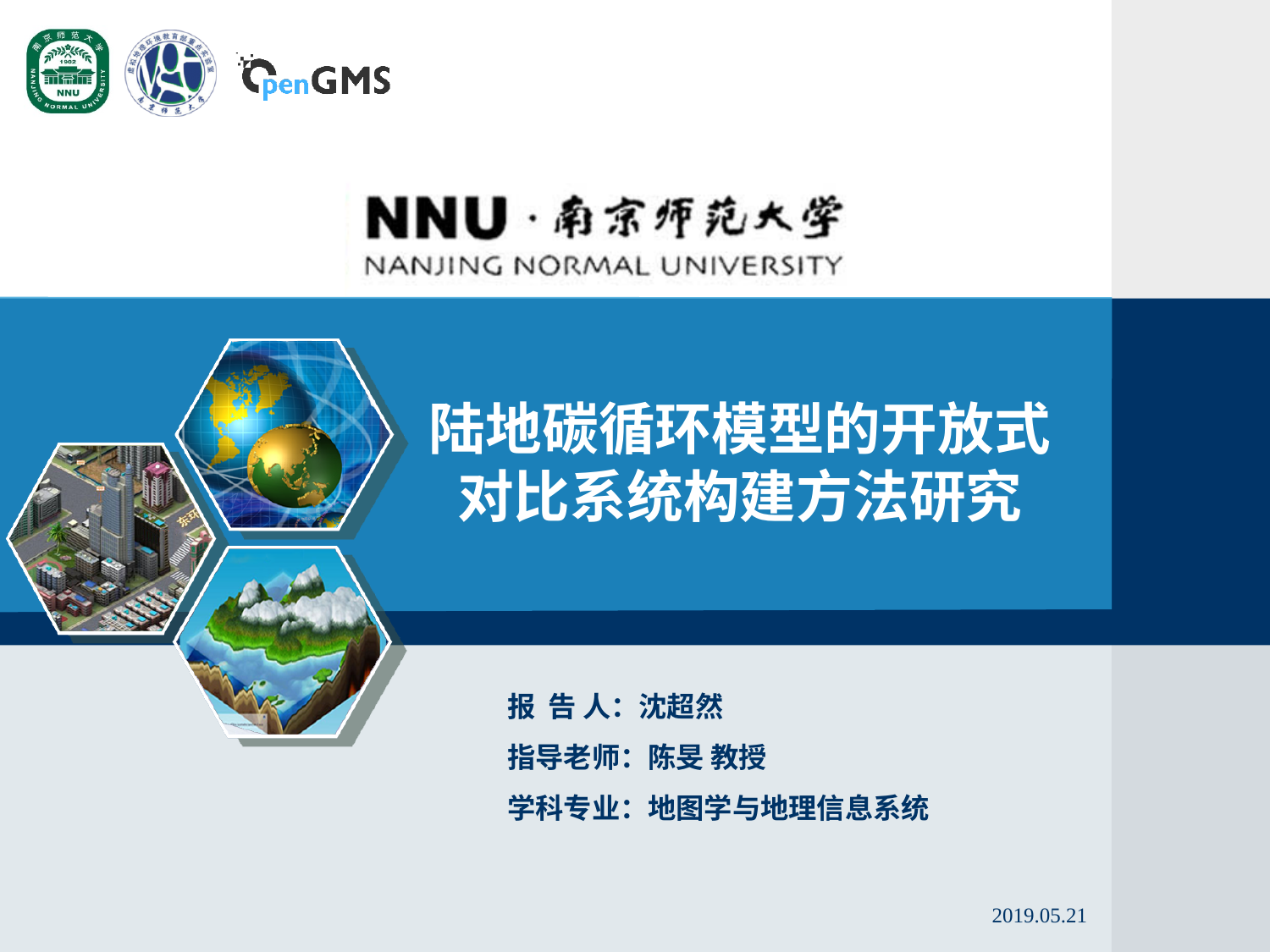

陆地碳循环模型的开放式
对比系统构建方法研究
报  告 人：沈超然
指导老师：陈旻 教授
学科专业：地图学与地理信息系统
2019.05.21